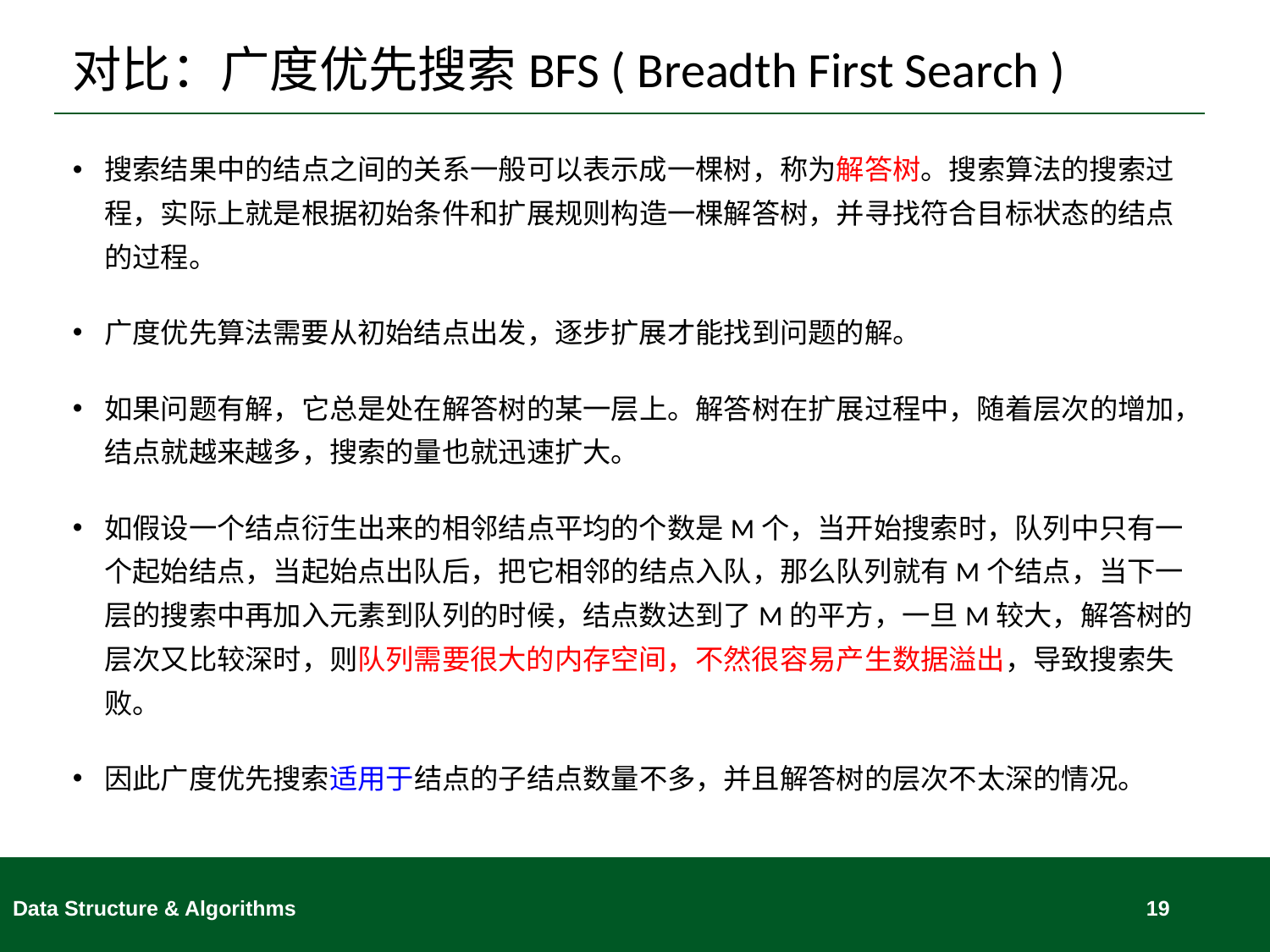

# 对比：广度优先搜索BFS ( Breadth First Search )
搜索结果中的结点之间的关系一般可以表示成一棵树，称为解答树。搜索算法的搜索过程，实际上就是根据初始条件和扩展规则构造一棵解答树，并寻找符合目标状态的结点的过程。
广度优先算法需要从初始结点出发，逐步扩展才能找到问题的解。
如果问题有解，它总是处在解答树的某一层上。解答树在扩展过程中，随着层次的增加，结点就越来越多，搜索的量也就迅速扩大。
如假设一个结点衍生出来的相邻结点平均的个数是M个，当开始搜索时，队列中只有一个起始结点，当起始点出队后，把它相邻的结点入队，那么队列就有M个结点，当下一层的搜索中再加入元素到队列的时候，结点数达到了M的平方，一旦M较大，解答树的层次又比较深时，则队列需要很大的内存空间，不然很容易产生数据溢出，导致搜索失败。
因此广度优先搜索适用于结点的子结点数量不多，并且解答树的层次不太深的情况。
Data Structure & Algorithms
19